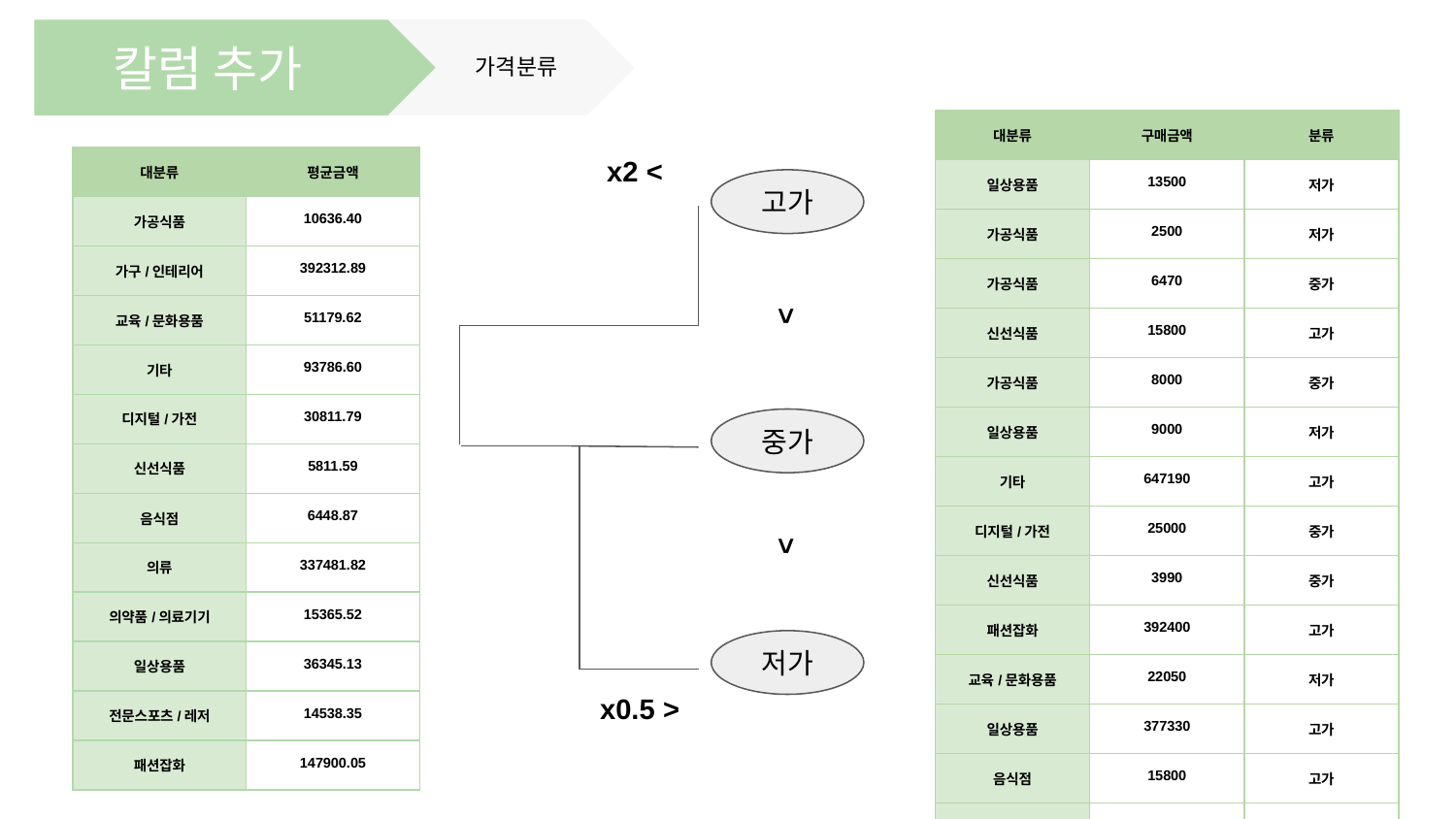

# 칼럼 추가
가격분류
| 대분류 | 구매금액 | 분류 |
| --- | --- | --- |
| 일상용품 | 13500 | 저가 |
| 가공식품 | 2500 | 저가 |
| 가공식품 | 6470 | 중가 |
| 신선식품 | 15800 | 고가 |
| 가공식품 | 8000 | 중가 |
| 일상용품 | 9000 | 저가 |
| 기타 | 647190 | 고가 |
| 디지털/가전 | 25000 | 중가 |
| 신선식품 | 3990 | 중가 |
| 패션잡화 | 392400 | 고가 |
| 교육/문화용품 | 22050 | 저가 |
| 일상용품 | 377330 | 고가 |
| 음식점 | 15800 | 고가 |
| 패션잡화 | 14950 | 저가 |
x2 <
| 대분류 | 평균금액 |
| --- | --- |
| 가공식품 | 10636.40 |
| 가구/인테리어 | 392312.89 |
| 교육/문화용품 | 51179.62 |
| 기타 | 93786.60 |
| 디지털/가전 | 30811.79 |
| 신선식품 | 5811.59 |
| 음식점 | 6448.87 |
| 의류 | 337481.82 |
| 의약품/의료기기 | 15365.52 |
| 일상용품 | 36345.13 |
| 전문스포츠/레저 | 14538.35 |
| 패션잡화 | 147900.05 |
고가
>
중가
>
저가
x0.5 >